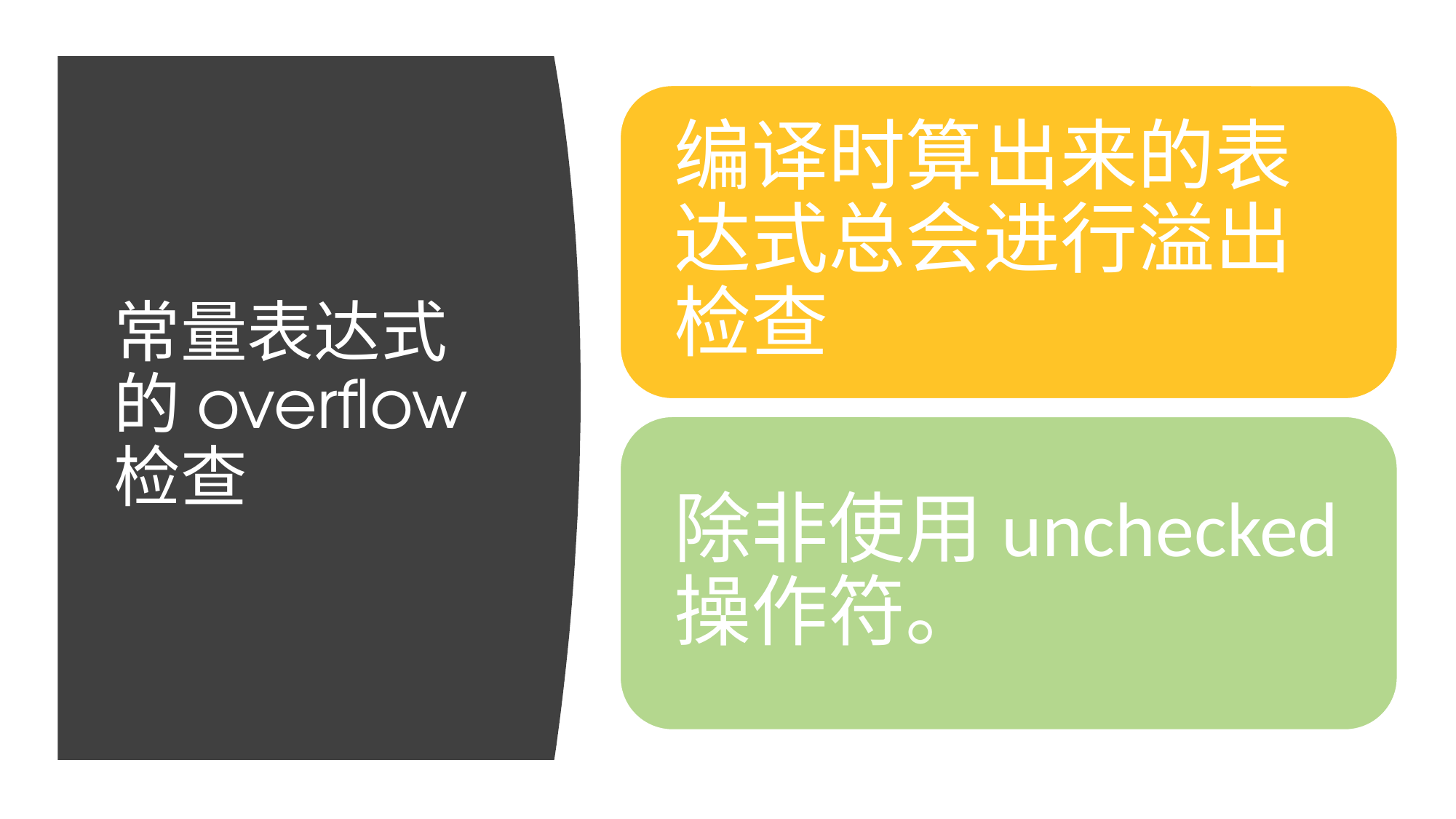

编译时算出来的表达式总会进行溢出检查
除非使用unchecked操作符。

# 常量表达式的overflow检查